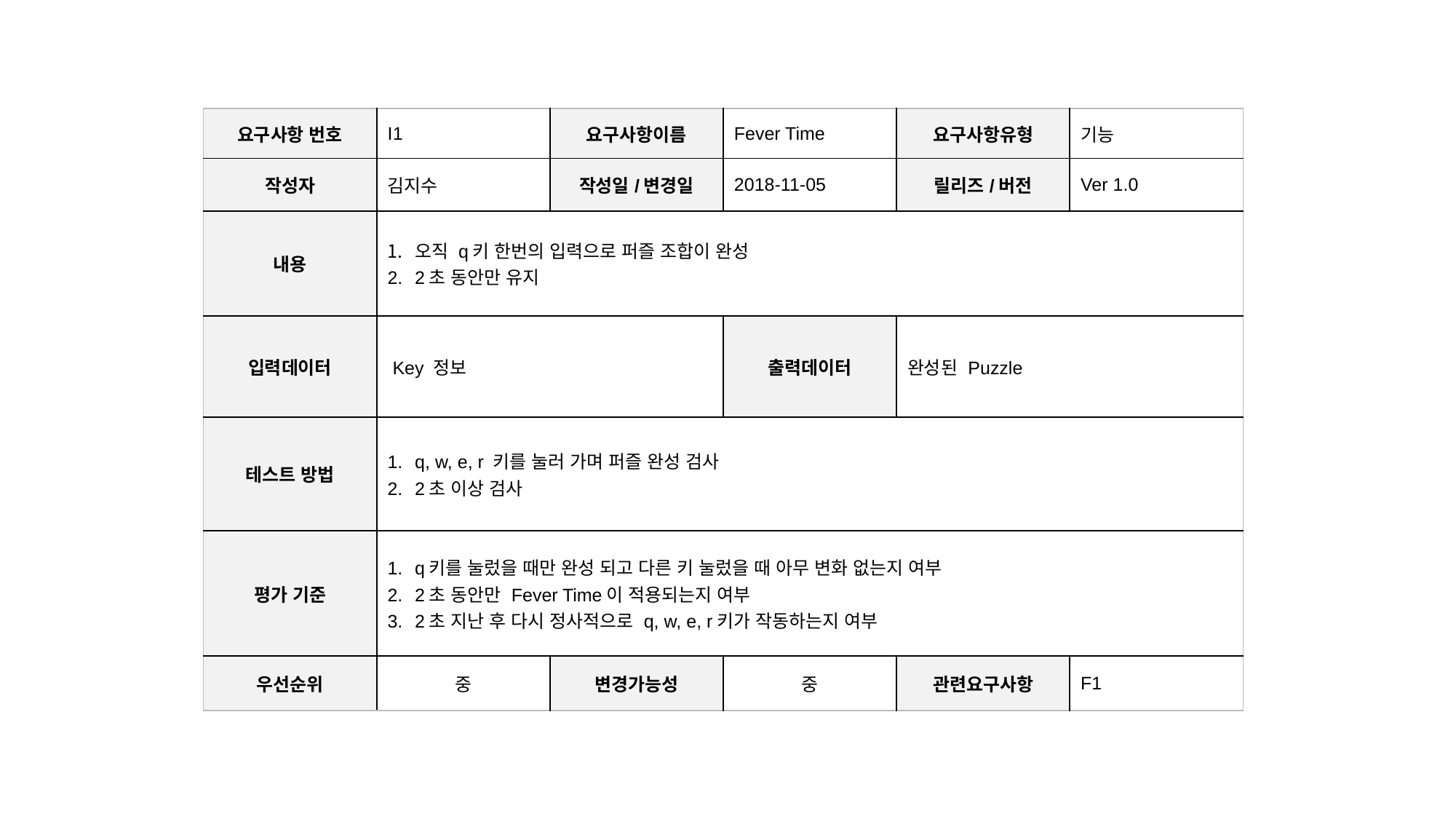

| 요구사항 번호 | I1 | 요구사항이름 | Fever Time | 요구사항유형 | 기능 |
| --- | --- | --- | --- | --- | --- |
| 작성자 | 김지수 | 작성일/변경일 | 2018-11-05 | 릴리즈/버전 | Ver 1.0 |
| 내용 | 오직 q키 한번의 입력으로 퍼즐 조합이 완성 2초 동안만 유지 |  |  |  |  |
| 입력데이터 | Key 정보 |  | 출력데이터 | 완성된 Puzzle |  |
| 테스트 방법 | q, w, e, r 키를 눌러 가며 퍼즐 완성 검사 2초 이상 검사 |  |  |  |  |
| 평가 기준 | q키를 눌렀을 때만 완성 되고 다른 키 눌렀을 때 아무 변화 없는지 여부 2초 동안만 Fever Time이 적용되는지 여부 2초 지난 후 다시 정사적으로 q, w, e, r키가 작동하는지 여부 |  |  |  |  |
| 우선순위 | 중 | 변경가능성 | 중 | 관련요구사항 | F1 |